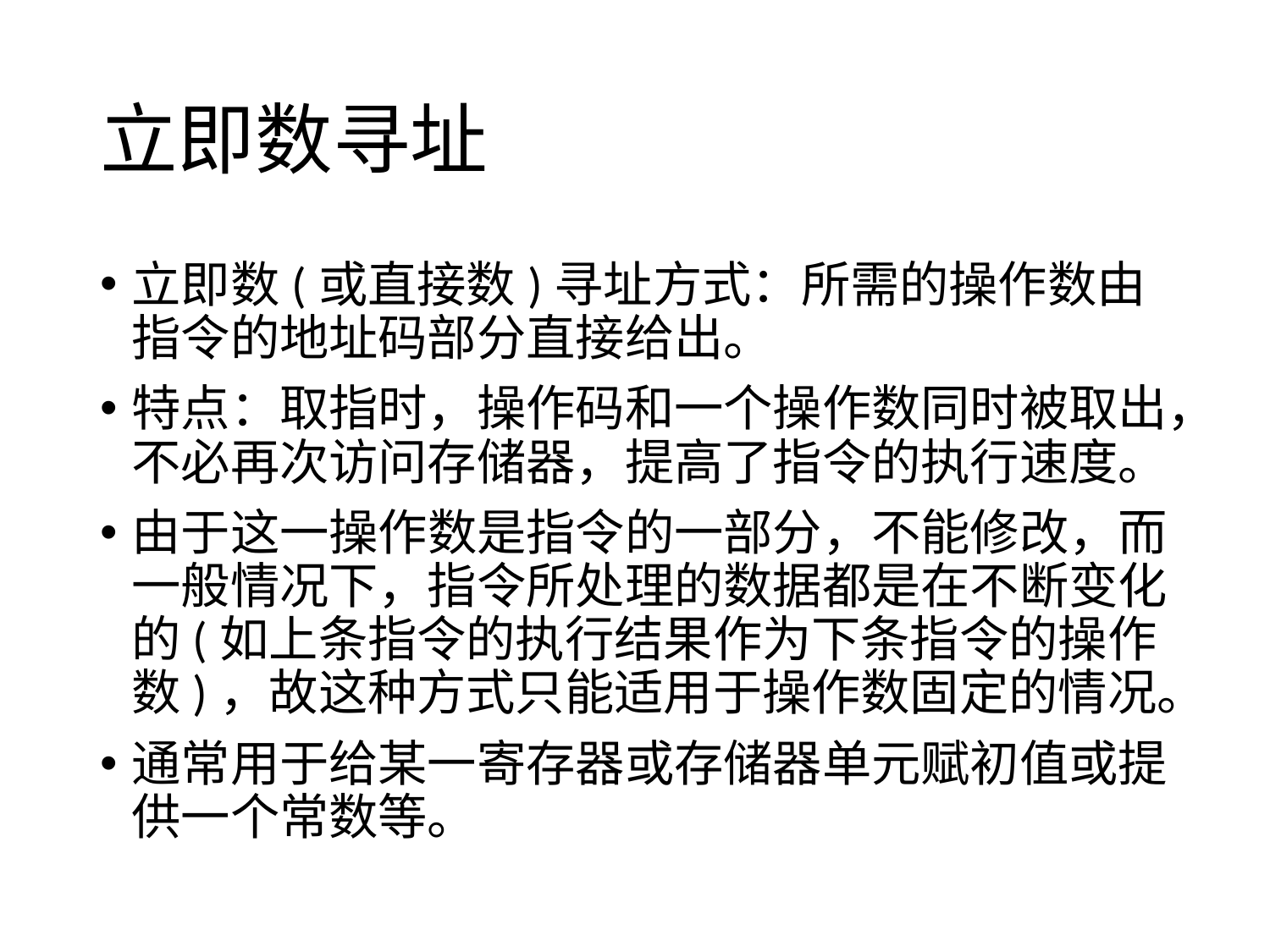

# 立即数寻址
立即数(或直接数)寻址方式：所需的操作数由指令的地址码部分直接给出。
特点：取指时，操作码和一个操作数同时被取出，不必再次访问存储器，提高了指令的执行速度。
由于这一操作数是指令的一部分，不能修改，而一般情况下，指令所处理的数据都是在不断变化的(如上条指令的执行结果作为下条指令的操作数)，故这种方式只能适用于操作数固定的情况。
通常用于给某一寄存器或存储器单元赋初值或提供一个常数等。